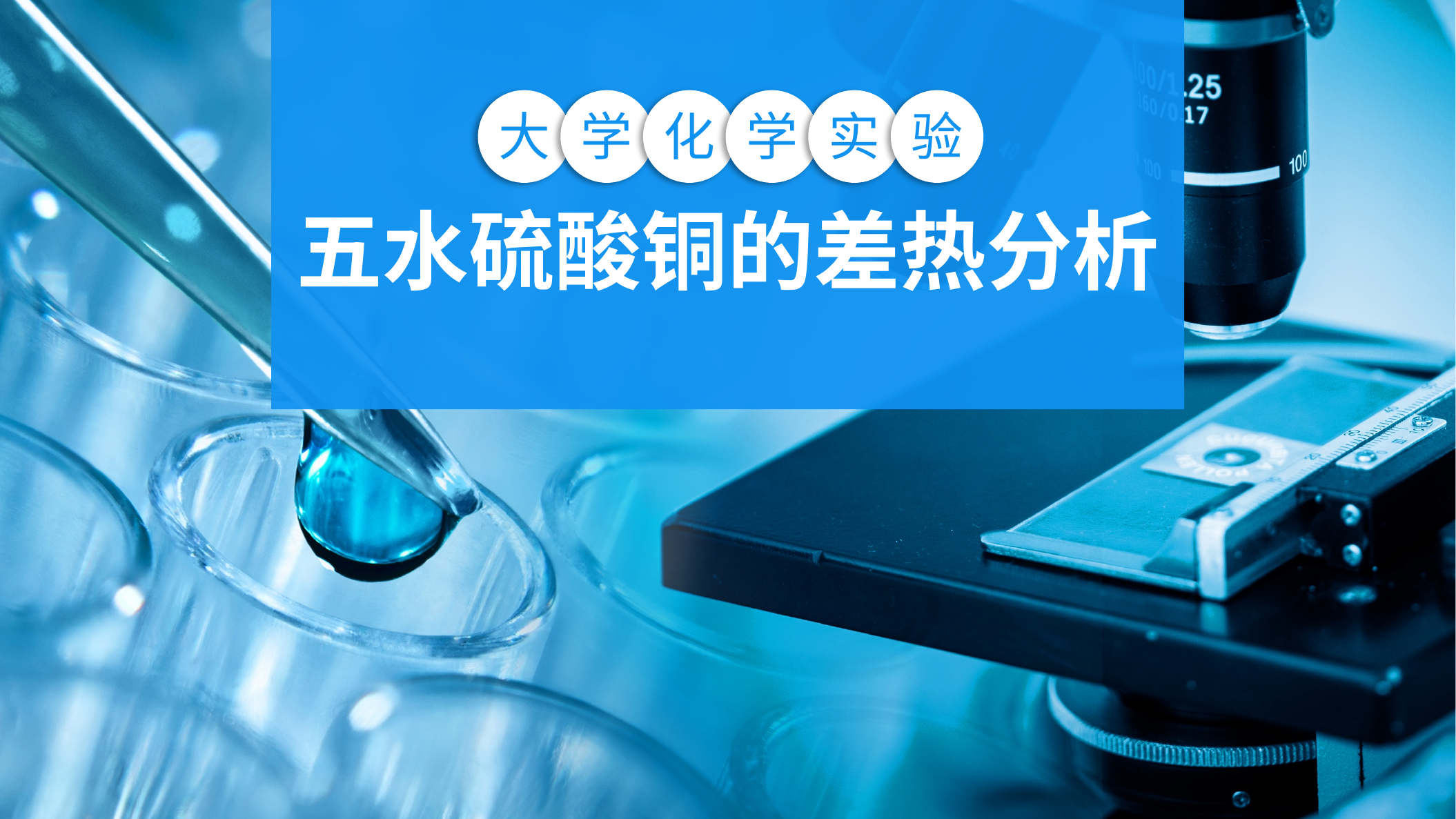

大

学

化

学

实

验
五水硫酸铜的差热分析